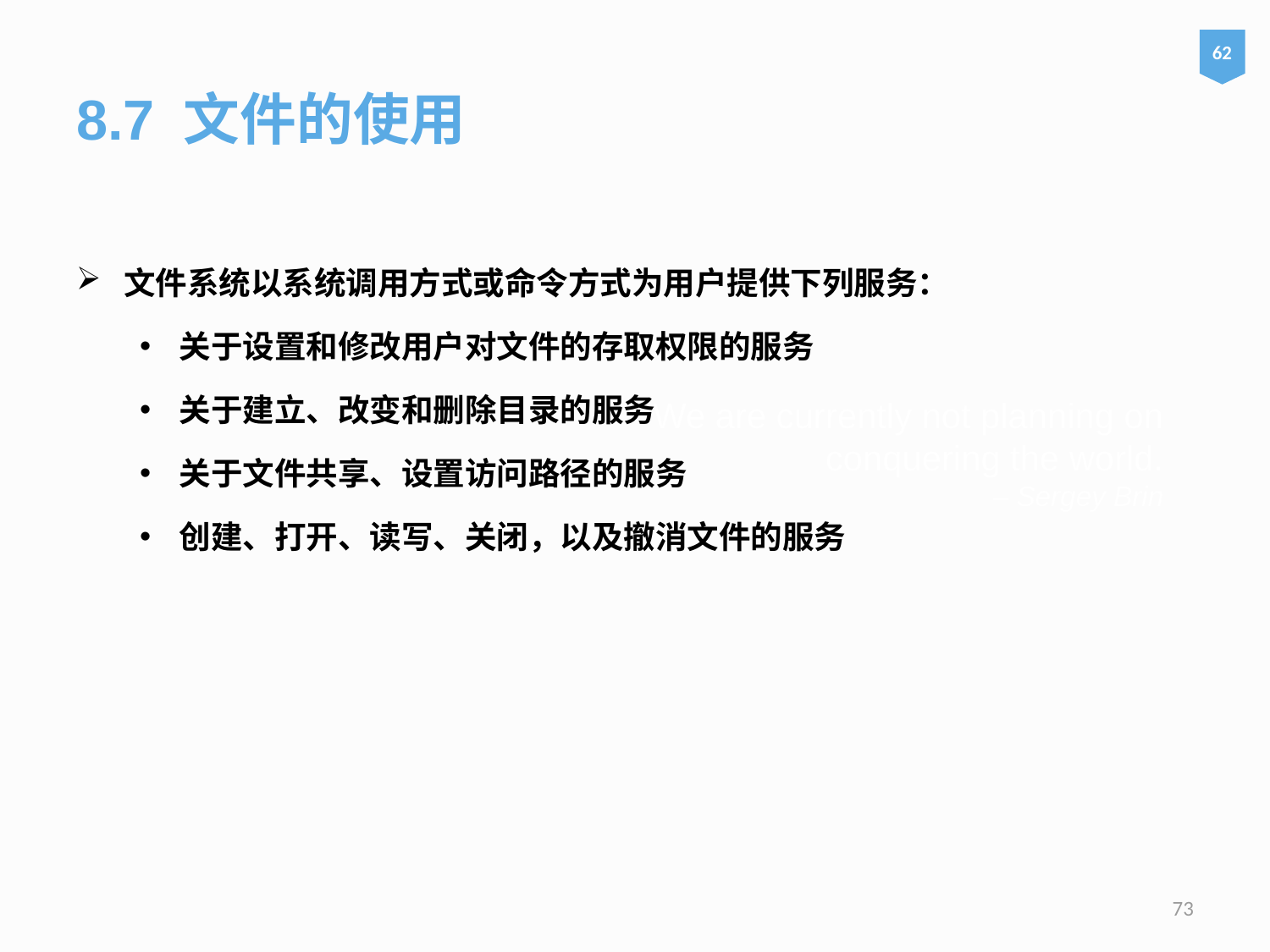

62
8.7 文件的使用

文件系统以系统调用方式或命令方式为用户提供下列服务：
关于设置和修改用户对文件的存取权限的服务
关于建立、改变和删除目录的服务
关于文件共享、设置访问路径的服务
创建、打开、读写、关闭，以及撤消文件的服务
# We are currently not planning on conquering the world. – Sergey Brin
73